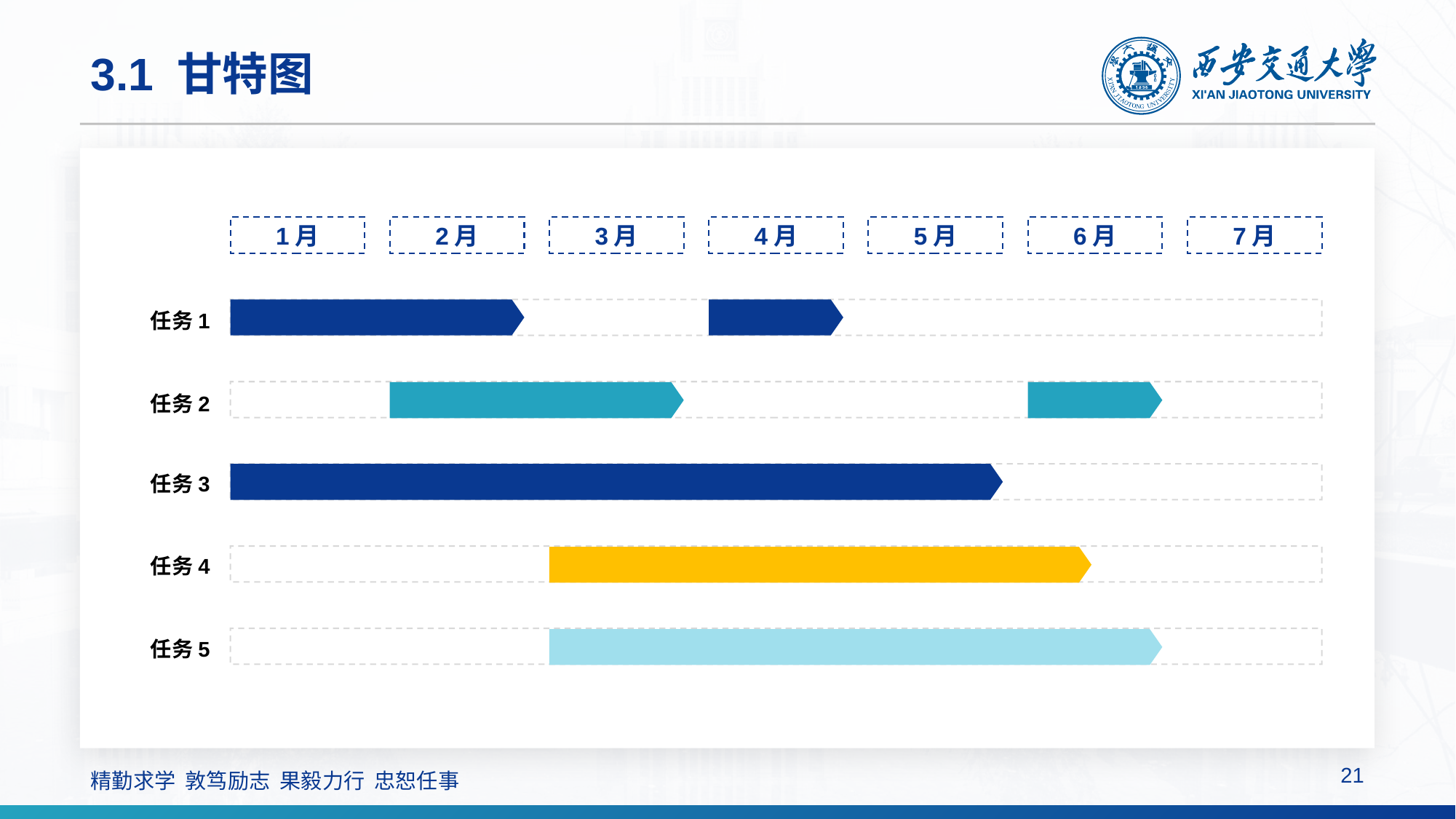

# 3.1 甘特图

1月
2月
3月
4月
5月
6月
7月

任务1
任务2
任务3
任务4
任务5

21